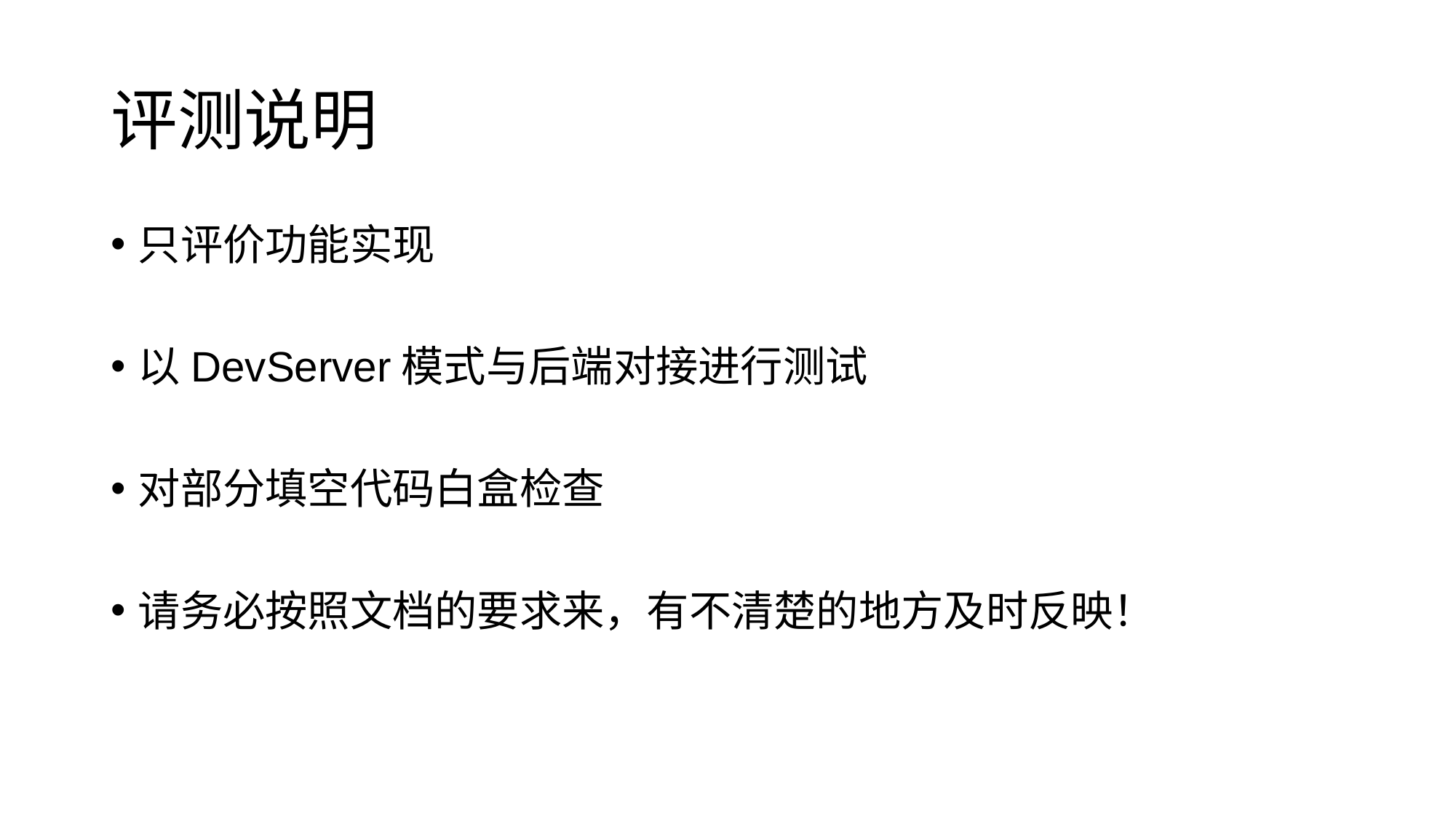

# 评测说明
只评价功能实现

以DevServer模式与后端对接进行测试

对部分填空代码白盒检查

请务必按照文档的要求来，有不清楚的地方及时反映！